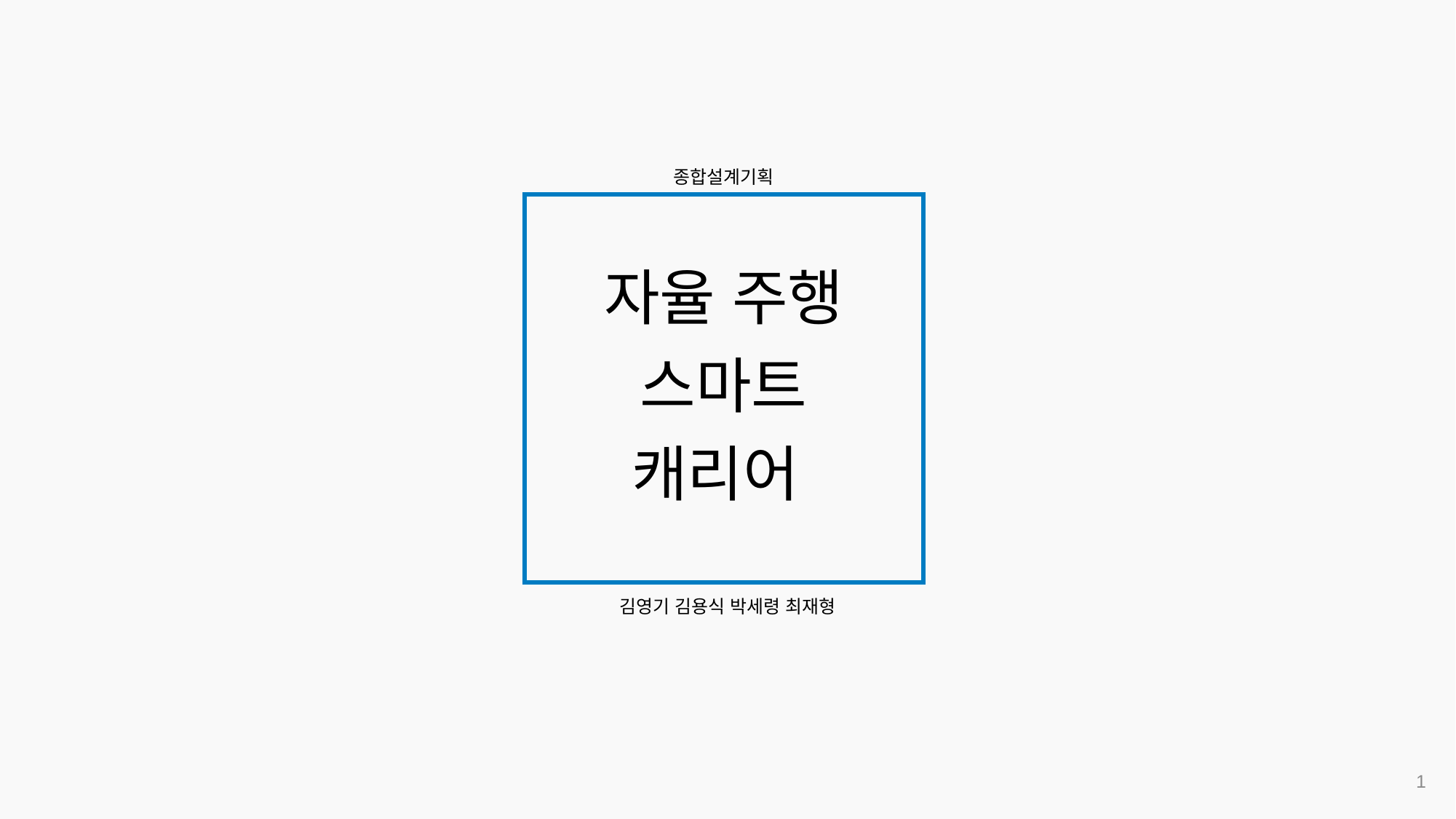

종합설계기획

자율 주행
스마트
캐리어
김영기 김용식 박세령 최재형
1